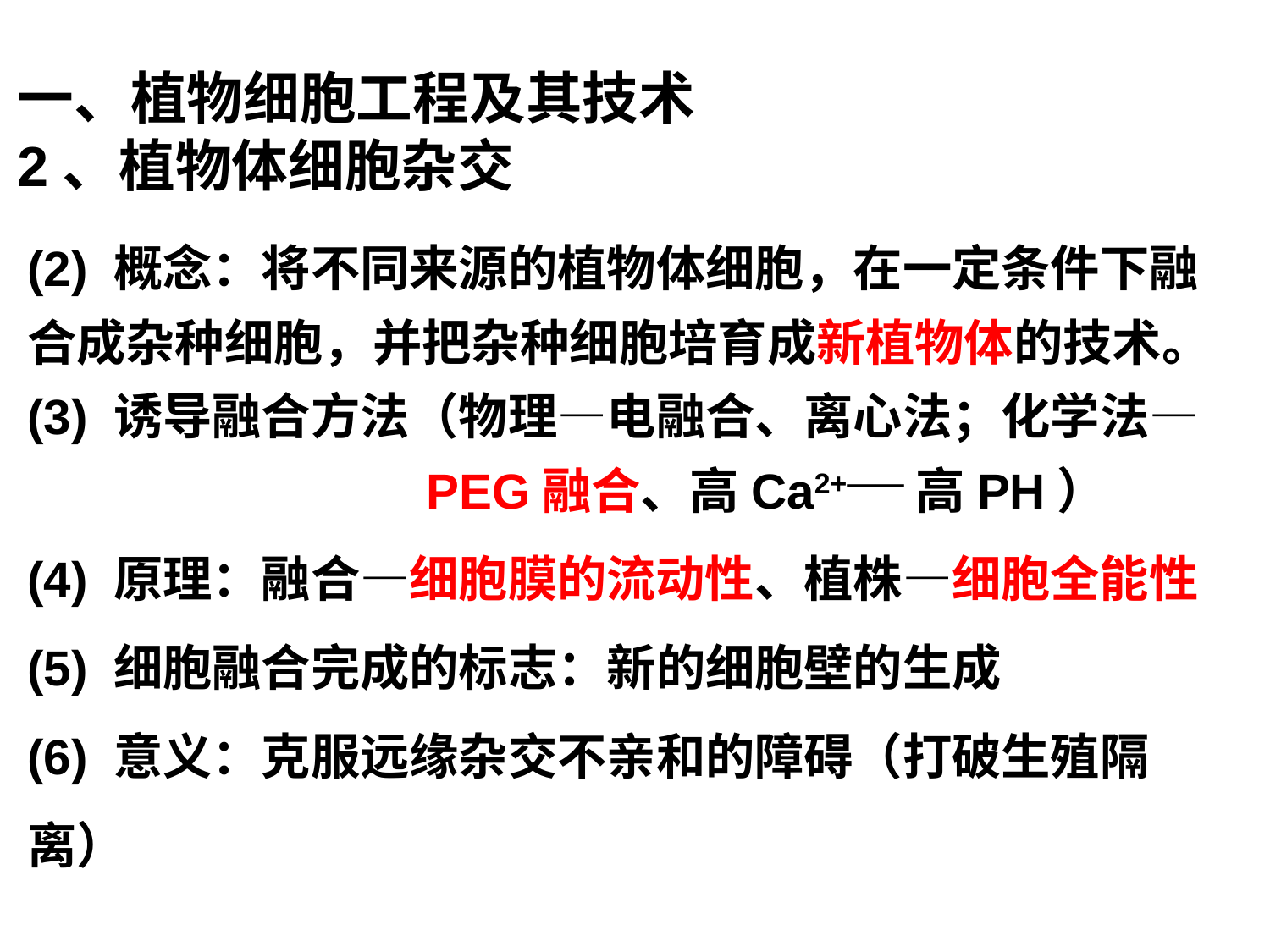

一、植物细胞工程及其技术
2、植物体细胞杂交
(2) 概念：将不同来源的植物体细胞，在一定条件下融合成杂种细胞，并把杂种细胞培育成新植物体的技术。
(3) 诱导融合方法（物理—电融合、离心法；化学法—
                             PEG融合、高Ca2+——高PH）
(4) 原理：融合—细胞膜的流动性、植株—细胞全能性
(5) 细胞融合完成的标志：新的细胞壁的生成
(6) 意义：克服远缘杂交不亲和的障碍（打破生殖隔离）